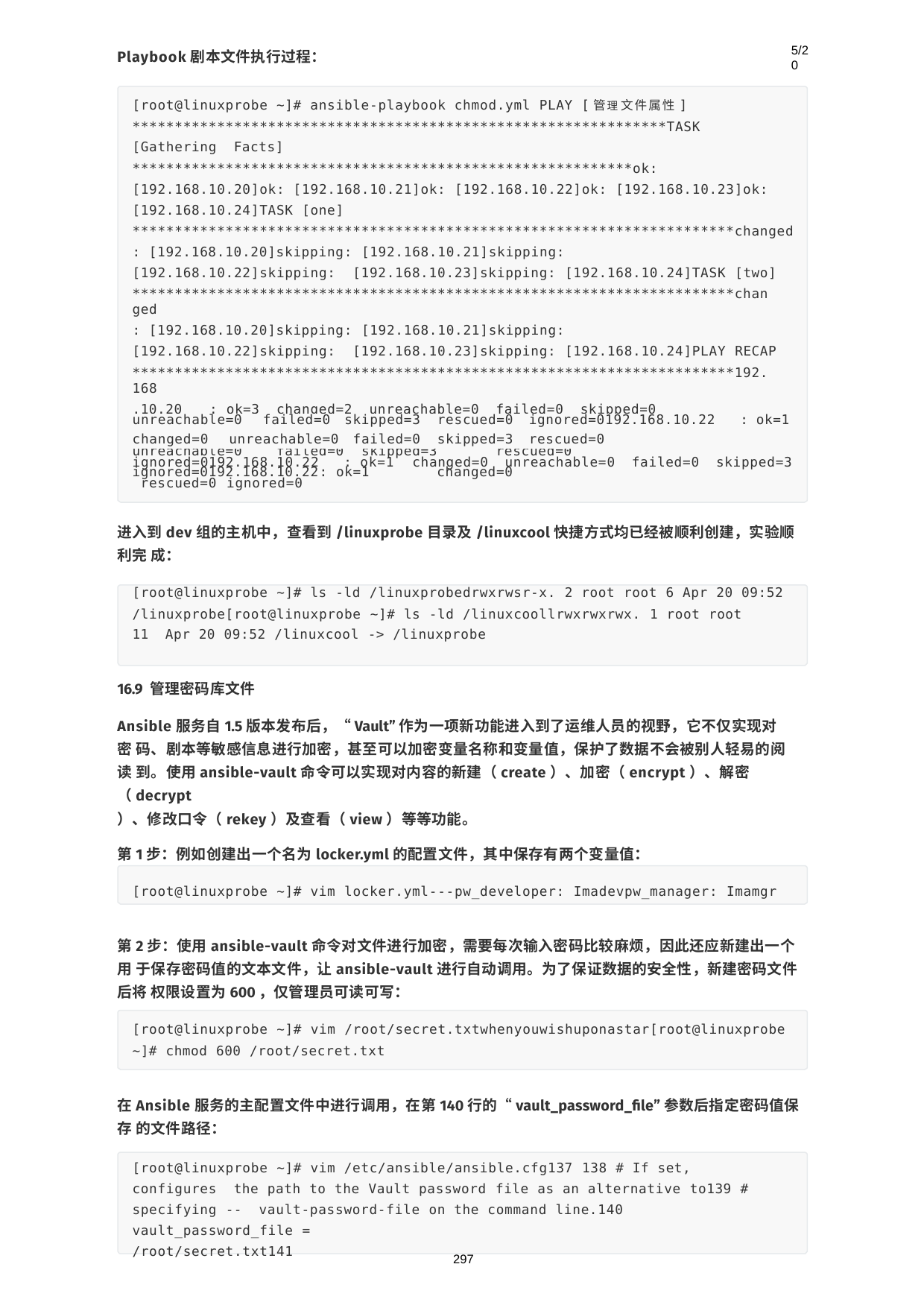

5/20
Playbook剧本文件执行过程：

[root@linuxprobe ~]# ansible-playbook chmod.yml PLAY [管理文件属性]
***************************************************************TASK [Gathering  Facts] ***********************************************************ok:  [192.168.10.20]ok: [192.168.10.21]ok: [192.168.10.22]ok: [192.168.10.23]ok:  [192.168.10.24]TASK [one]
***********************************************************************changed
: [192.168.10.20]skipping: [192.168.10.21]skipping: [192.168.10.22]skipping:  [192.168.10.23]skipping: [192.168.10.24]TASK [two]
***********************************************************************changed
: [192.168.10.20]skipping: [192.168.10.21]skipping: [192.168.10.22]skipping:  [192.168.10.23]skipping: [192.168.10.24]PLAY RECAP
***********************************************************************192.168
.10.20	: ok=3	changed=2	unreachable=0	failed=0	skipped=0	rescued=0  ignored=0		192.168.10.22	: ok=1	changed=0	unreachable=0	failed=0  skipped=3	rescued=0	ignored=0192.168.10.22	: ok=1	changed=0
| unreachable=0 failed=0 | skipped=3 rescued=0 | ignored=0192.168.10.22 | : ok=1 |
| --- | --- | --- | --- |
| changed=0 unreachable=0 | failed=0 skipped=3 | rescued=0 |  |
ignored=0192.168.10.22  rescued=0	ignored=0
: ok=1	changed=0	unreachable=0	failed=0	skipped=3
进入到dev组的主机中，查看到/linuxprobe目录及/linuxcool快捷方式均已经被顺利创建，实验顺利完 成：

[root@linuxprobe ~]# ls -ld /linuxprobedrwxrwsr-x. 2 root root 6 Apr 20 09:52
/linuxprobe[root@linuxprobe ~]# ls -ld /linuxcoollrwxrwxrwx. 1 root root 11  Apr 20 09:52 /linuxcool -> /linuxprobe

16.9 管理密码库文件
Ansible服务自1.5版本发布后，“Vault”作为一项新功能进入到了运维人员的视野，它不仅实现对密 码、剧本等敏感信息进行加密，甚至可以加密变量名称和变量值，保护了数据不会被别人轻易的阅读 到。使用ansible-vault命令可以实现对内容的新建（create）、加密（encrypt）、解密（decrypt
）、修改口令（rekey）及查看（view）等等功能。
第1步：例如创建出一个名为locker.yml的配置文件，其中保存有两个变量值：

[root@linuxprobe ~]# vim locker.yml---pw_developer: Imadevpw_manager: Imamgr

第2步：使用ansible-vault命令对文件进行加密，需要每次输入密码比较麻烦，因此还应新建出一个用 于保存密码值的文本文件，让ansible-vault进行自动调用。为了保证数据的安全性，新建密码文件后将 权限设置为600，仅管理员可读可写：

[root@linuxprobe ~]# vim /root/secret.txtwhenyouwishuponastar[root@linuxprobe
~]# chmod 600 /root/secret.txt

在Ansible服务的主配置文件中进行调用，在第140行的“vault_password_file”参数后指定密码值保存 的文件路径：

[root@linuxprobe ~]# vim /etc/ansible/ansible.cfg137 138 # If set, configures  the path to the Vault password file as an alternative to139 # specifying --  vault-password-file on the command line.140 vault_password_file =
/root/secret.txt141

297